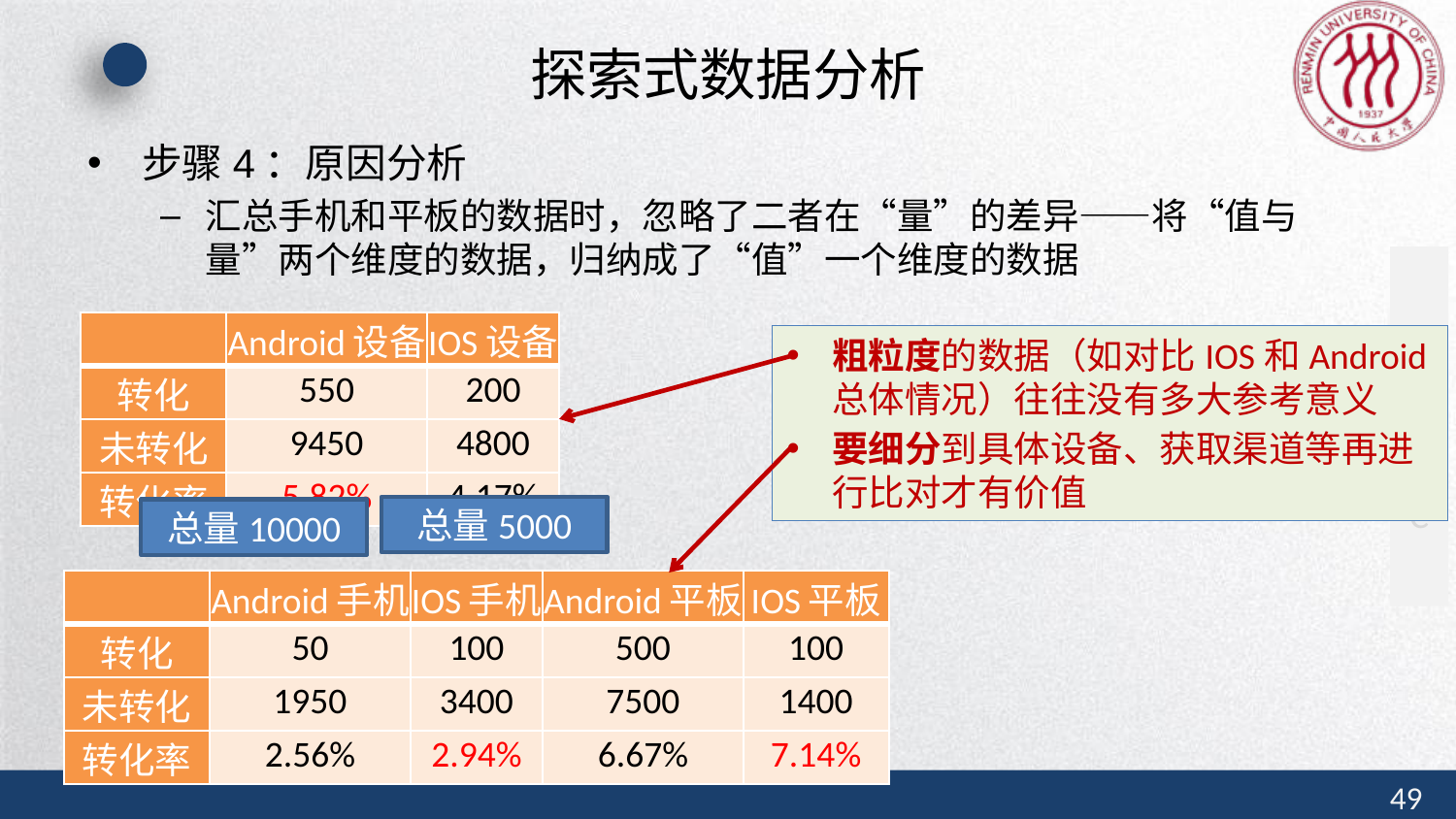

# 探索式数据分析
步骤4：原因分析
汇总手机和平板的数据时，忽略了二者在“量”的差异——将“值与量”两个维度的数据，归纳成了“值”一个维度的数据
|  | Android设备 | IOS设备 |
| --- | --- | --- |
| 转化 | 550 | 200 |
| 未转化 | 9450 | 4800 |
| 转化率 | 5.82% | 4.17% |
粗粒度的数据（如对比IOS和Android总体情况）往往没有多大参考意义
要细分到具体设备、获取渠道等再进行比对才有价值
总量5000
总量10000
|  | Android手机 | IOS手机 | Android平板 | IOS平板 |
| --- | --- | --- | --- | --- |
| 转化 | 50 | 100 | 500 | 100 |
| 未转化 | 1950 | 3400 | 7500 | 1400 |
| 转化率 | 2.56% | 2.94% | 6.67% | 7.14% |